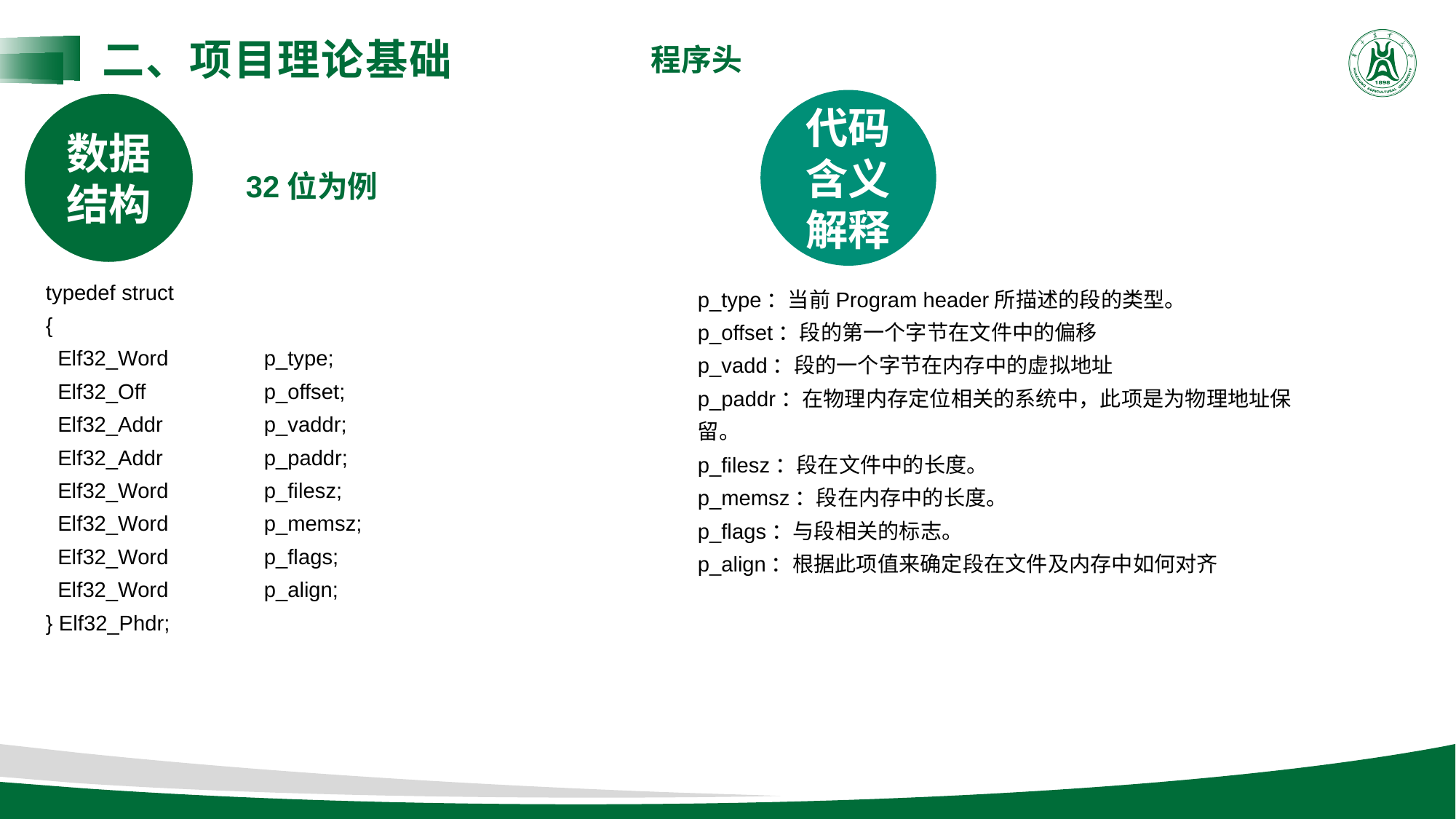

二、项目理论基础
程序头
代码含义解释
数据结构
32位为例
typedef struct
{
  Elf32_Word	p_type;
  Elf32_Off		p_offset;
  Elf32_Addr	p_vaddr;
  Elf32_Addr	p_paddr;
  Elf32_Word	p_filesz;
  Elf32_Word	p_memsz;
  Elf32_Word	p_flags;
  Elf32_Word	p_align;
} Elf32_Phdr;
p_type：当前Program header所描述的段的类型。
p_offset：段的第一个字节在文件中的偏移
p_vadd：段的一个字节在内存中的虚拟地址
p_paddr：在物理内存定位相关的系统中，此项是为物理地址保留。
p_filesz：段在文件中的长度。
p_memsz：段在内存中的长度。
p_flags：与段相关的标志。
p_align：根据此项值来确定段在文件及内存中如何对齐
9